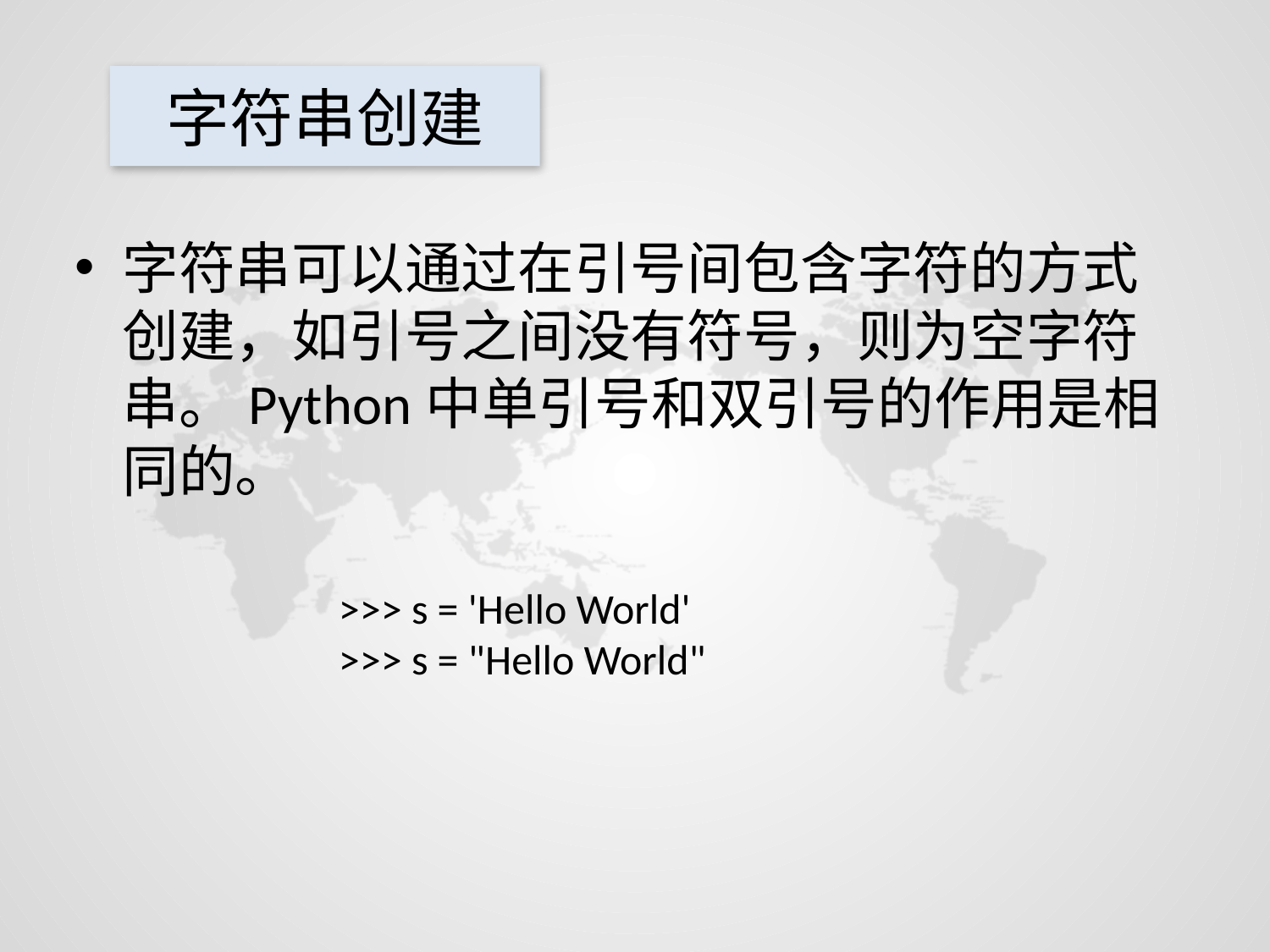

# 字符串创建
字符串可以通过在引号间包含字符的方式创建，如引号之间没有符号，则为空字符串。Python中单引号和双引号的作用是相同的。

>>> s = 'Hello World'
>>> s = "Hello World"